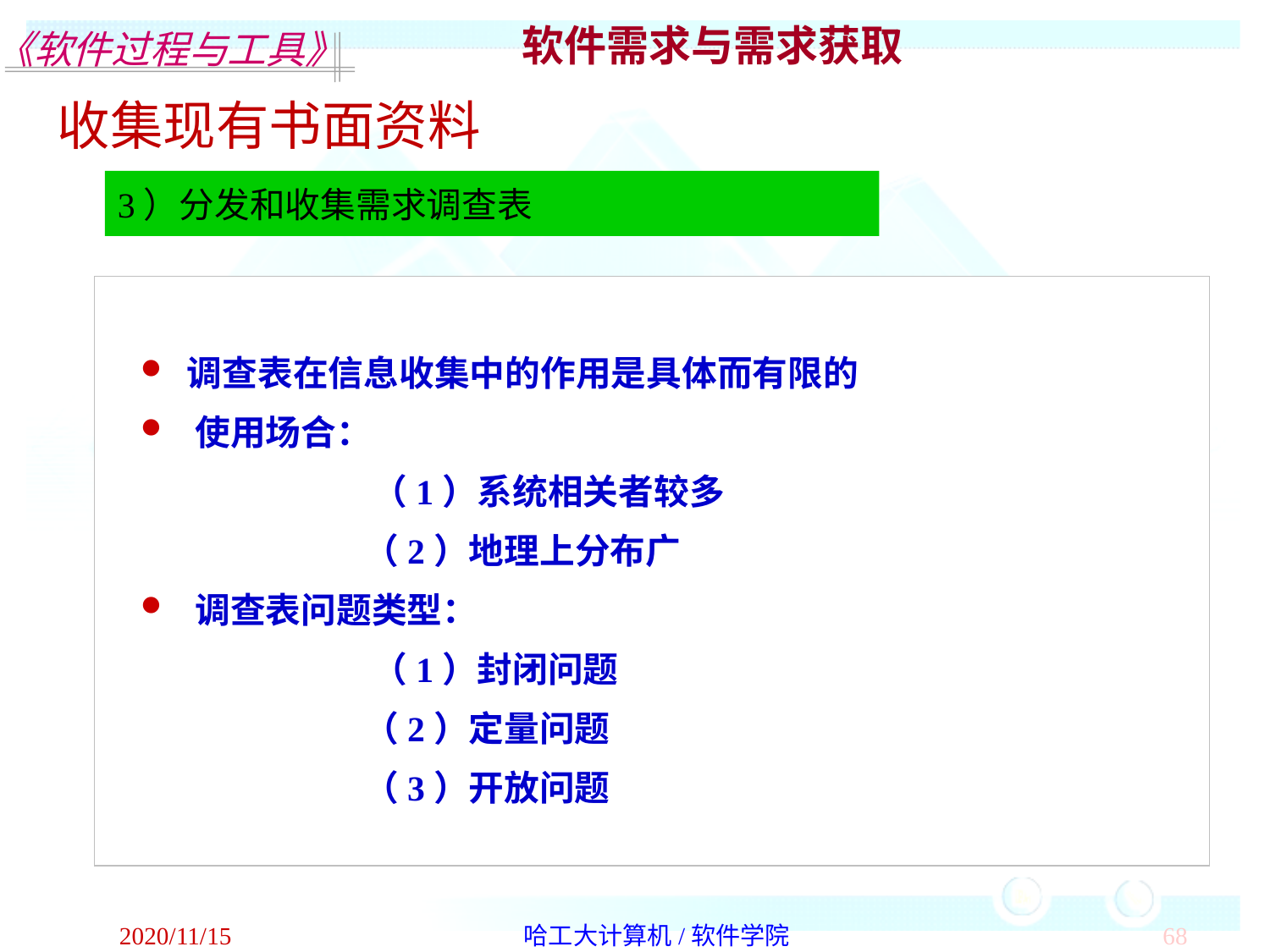

软件需求与需求获取
收集现有书面资料
3）分发和收集需求调查表
 调查表在信息收集中的作用是具体而有限的
  使用场合：
                        （1）系统相关者较多
                        （2）地理上分布广
  调查表问题类型：
                        （1）封闭问题
                        （2）定量问题
                        （3）开放问题